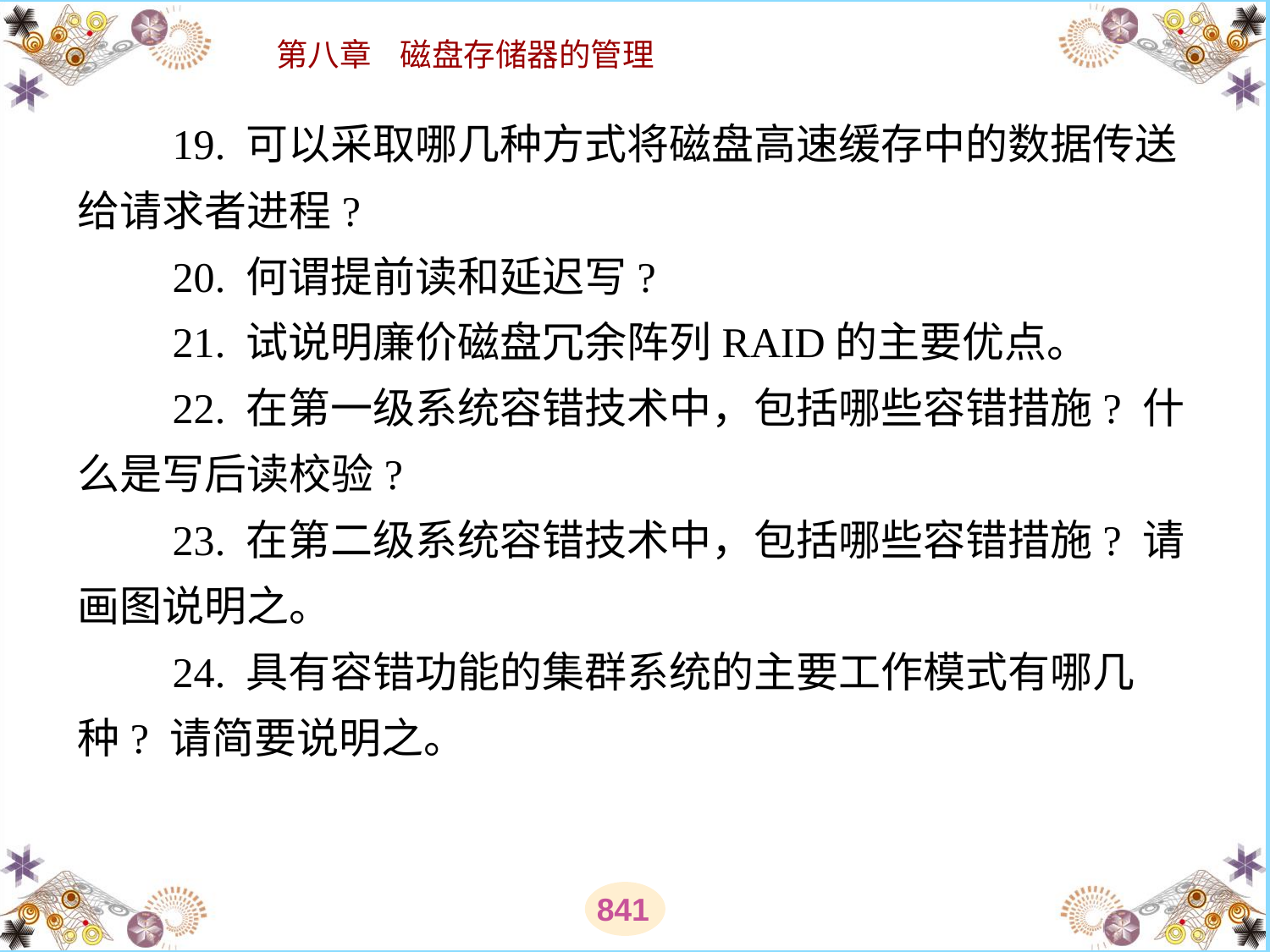

# 19. 可以采取哪几种方式将磁盘高速缓存中的数据传送给请求者进程? 　　20. 何谓提前读和延迟写? 　　21. 试说明廉价磁盘冗余阵列RAID的主要优点。 　　22. 在第一级系统容错技术中，包括哪些容错措施? 什么是写后读校验? 　　23. 在第二级系统容错技术中，包括哪些容错措施? 请画图说明之。 　　24. 具有容错功能的集群系统的主要工作模式有哪几种? 请简要说明之。